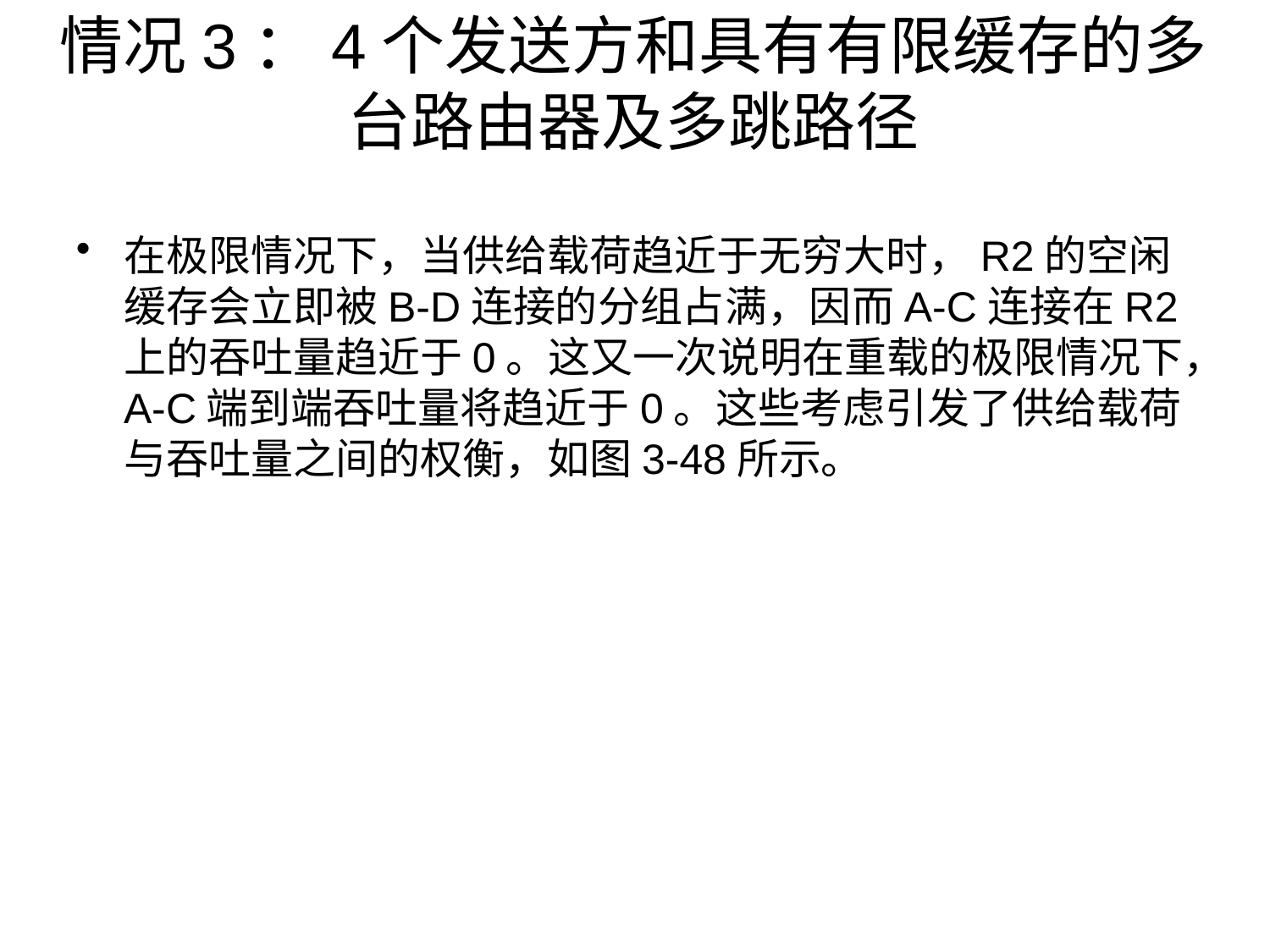

# 情况3：4个发送方和具有有限缓存的多台路由器及多跳路径
在极限情况下，当供给载荷趋近于无穷大时，R2的空闲缓存会立即被B-D连接的分组占满，因而A-C连接在R2上的吞吐量趋近于0。这又一次说明在重载的极限情况下，A-C端到端吞吐量将趋近于0。这些考虑引发了供给载荷与吞吐量之间的权衡，如图3-48所示。